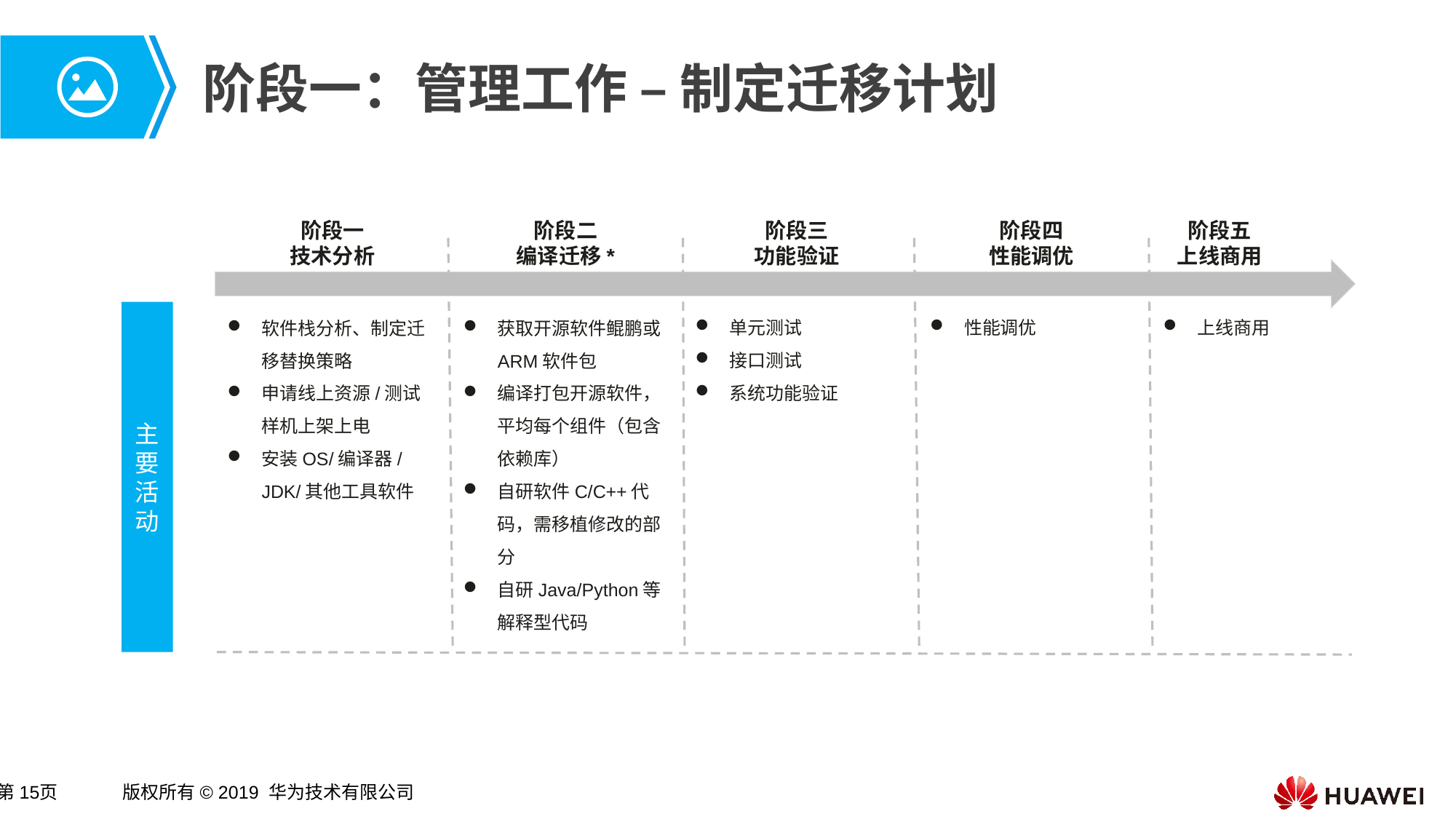

# 阶段一：管理工作 – 制定迁移计划
阶段一
技术分析
阶段二
编译迁移*
阶段三
功能验证
阶段四
性能调优
阶段五
上线商用

上线商用
性能调优
单元测试
接口测试
系统功能验证
软件栈分析、制定迁移替换策略
申请线上资源/测试样机上架上电
安装OS/编译器/JDK/其他工具软件

获取开源软件鲲鹏或ARM软件包
编译打包开源软件，平均每个组件（包含依赖库）
自研软件C/C++代码，需移植修改的部分
自研Java/Python等解释型代码
主
要
活
动